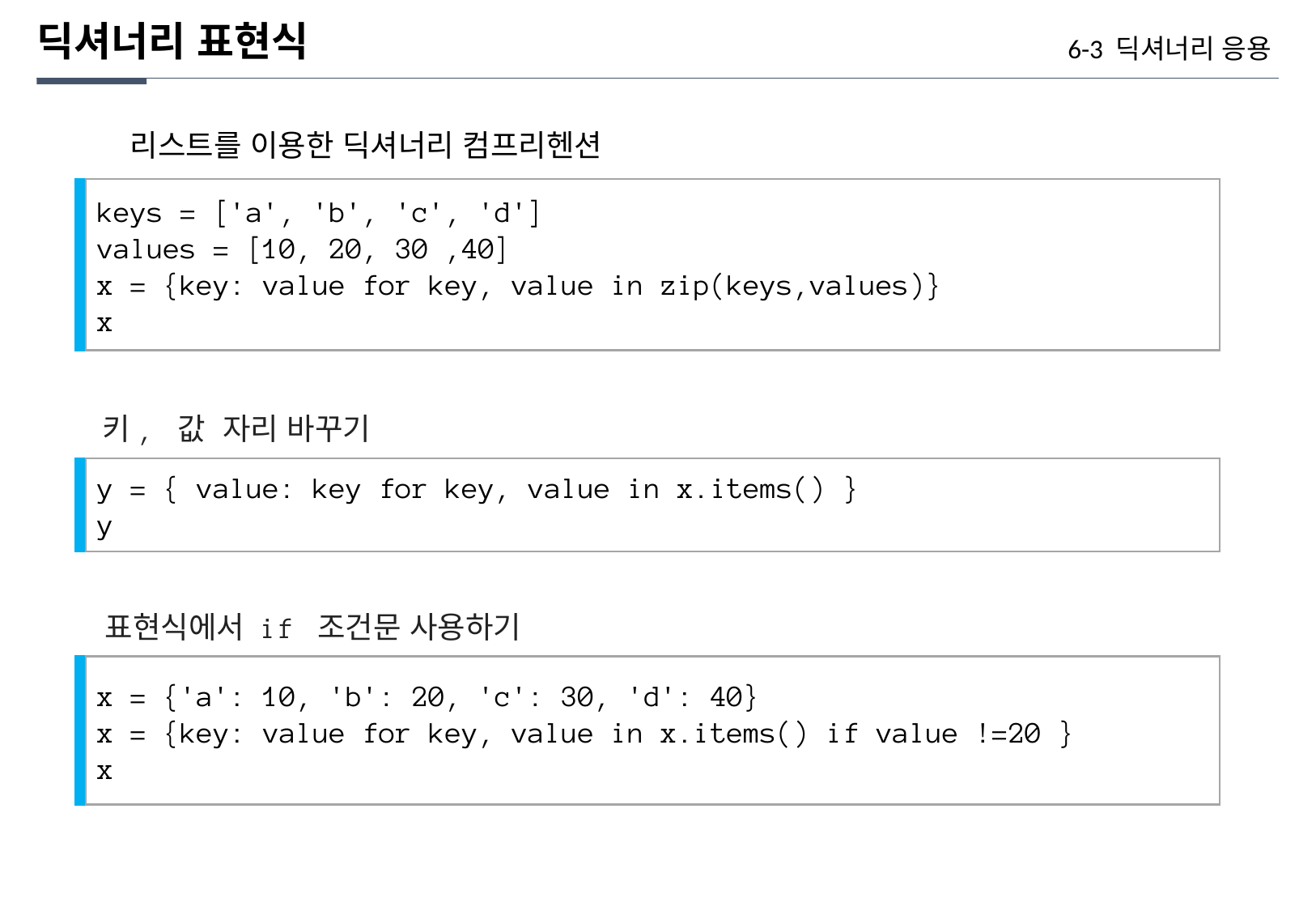

딕셔너리 표현식
6-3 딕셔너리 응용
리스트를 이용한 딕셔너리 컴프리헨션

keys = ['a', 'b', 'c', 'd']
values = [10, 20, 30 ,40]
x = {key: value for key, value in zip(keys,values)}
x
키, 값  자리 바꾸기

y = { value: key for key, value in x.items() }
y
표현식에서 if 조건문 사용하기

x = {'a': 10, 'b': 20, 'c': 30, 'd': 40}
x = {key: value for key, value in x.items() if value !=20 }
x